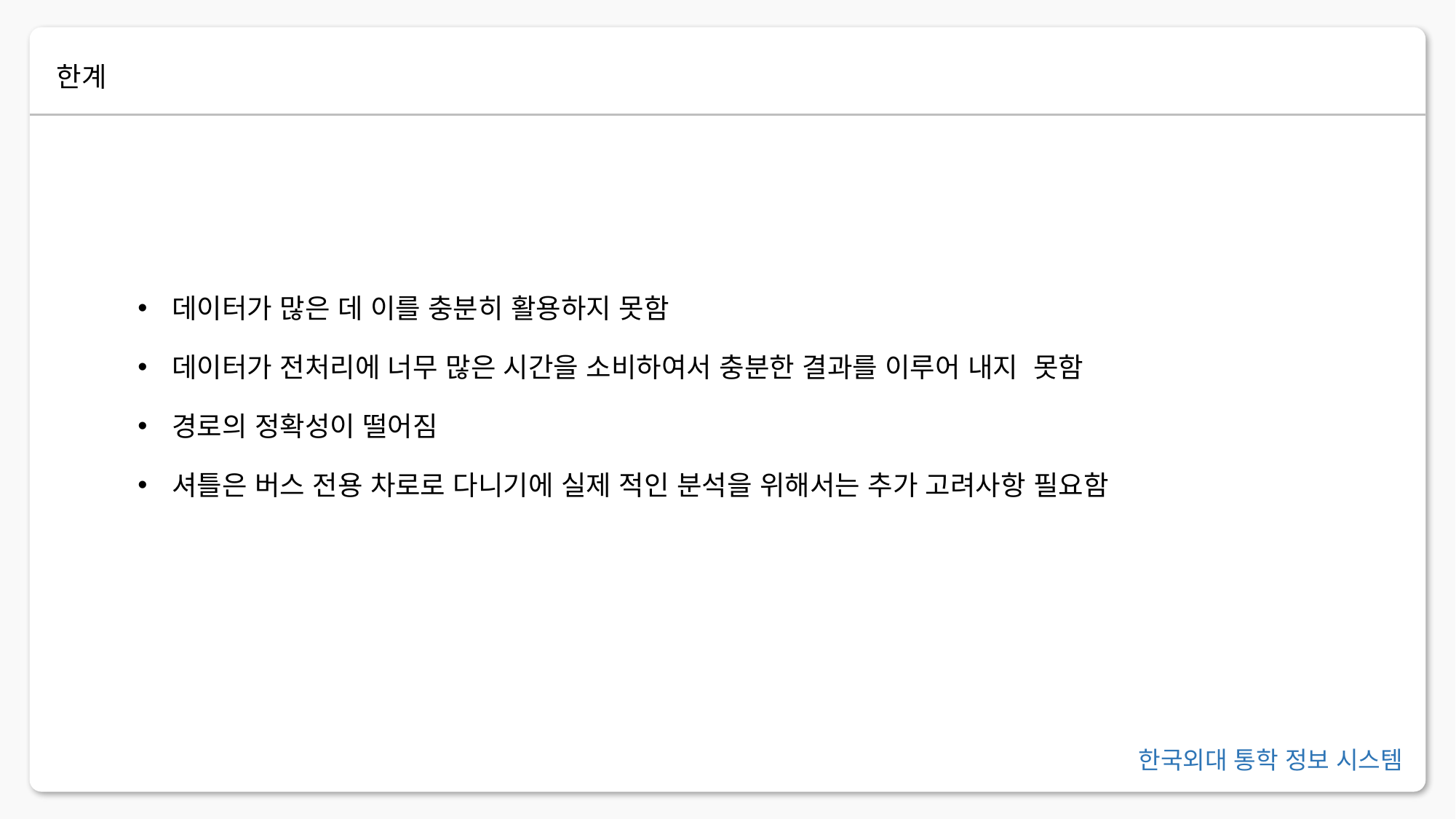

한계
데이터가 많은 데 이를 충분히 활용하지 못함
데이터가 전처리에 너무 많은 시간을 소비하여서 충분한 결과를 이루어 내지  못함
경로의 정확성이 떨어짐
셔틀은 버스 전용 차로로 다니기에 실제 적인 분석을 위해서는 추가 고려사항 필요함
한국외대 통학 정보 시스템